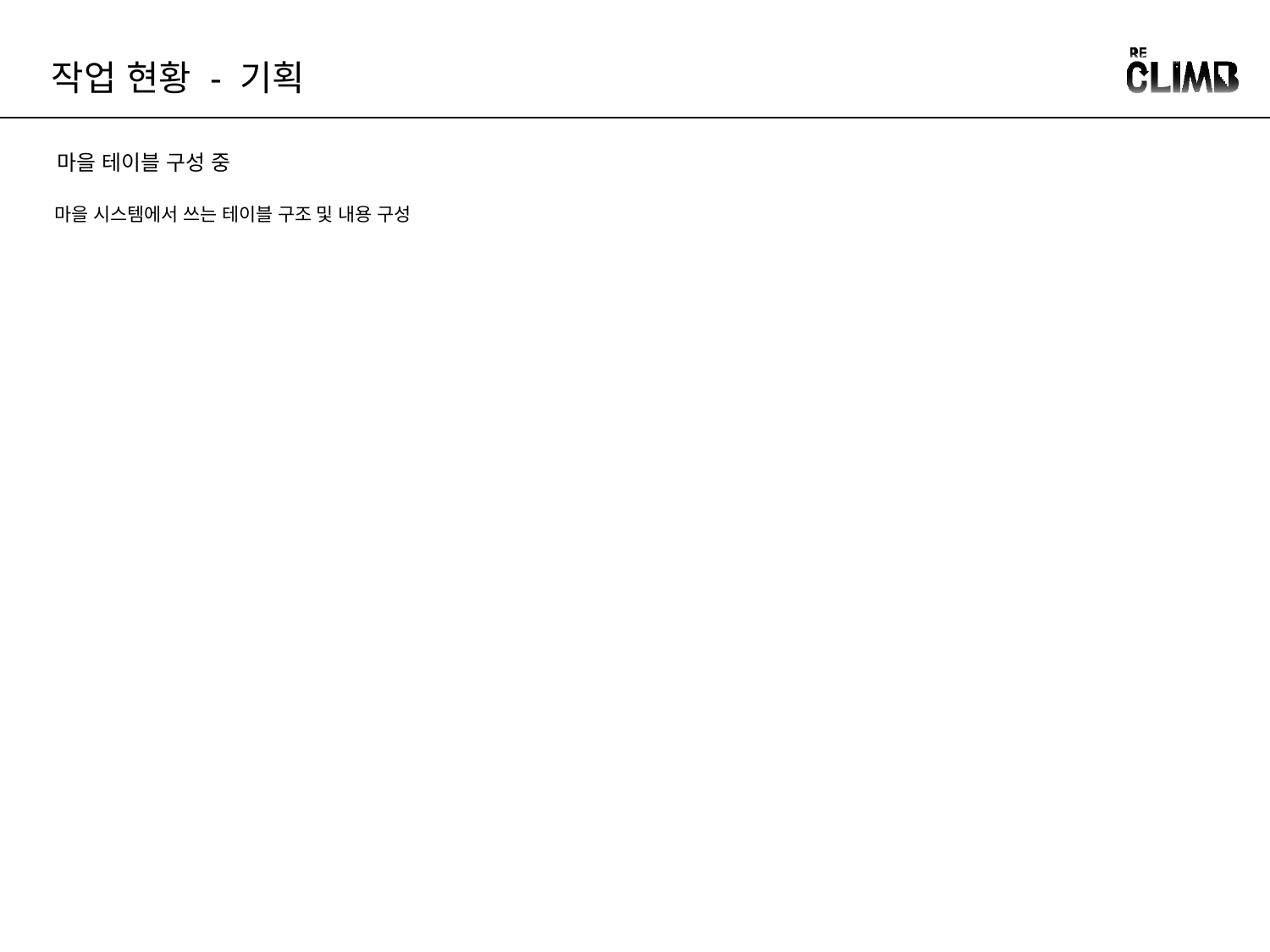

작업 현황 - 기획
마을 테이블 구성 중
마을 시스템에서 쓰는 테이블 구조 및 내용 구성